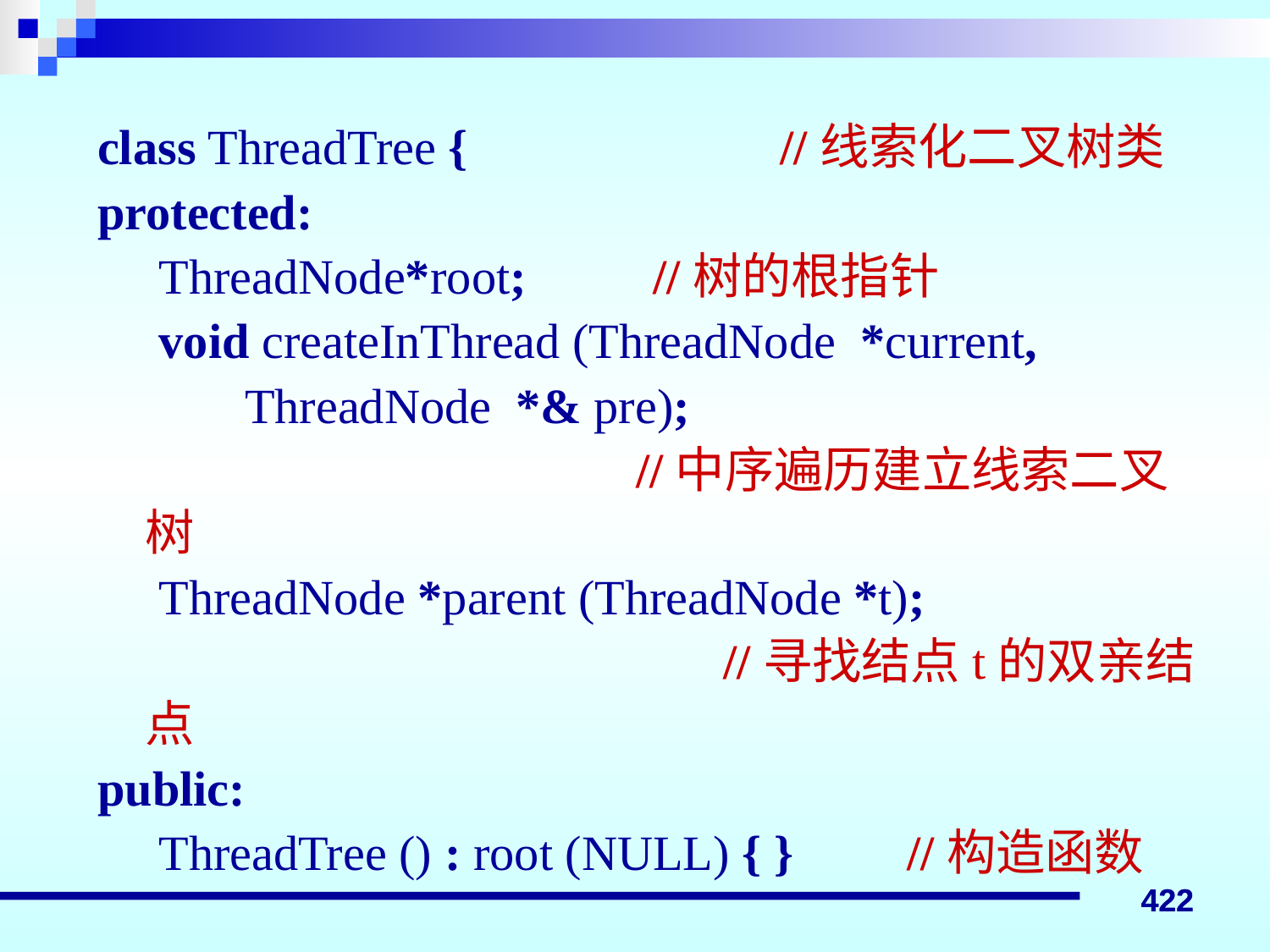

class ThreadTree {			//线索化二叉树类
protected:
     ThreadNode*root;	//树的根指针
     void createInThread (ThreadNode  *current,
            ThreadNode  *& pre);
	                                        //中序遍历建立线索二叉树
     ThreadNode *parent (ThreadNode *t);
                                                   //寻找结点t的双亲结点
public:
     ThreadTree () : root (NULL) { }	//构造函数
422
422